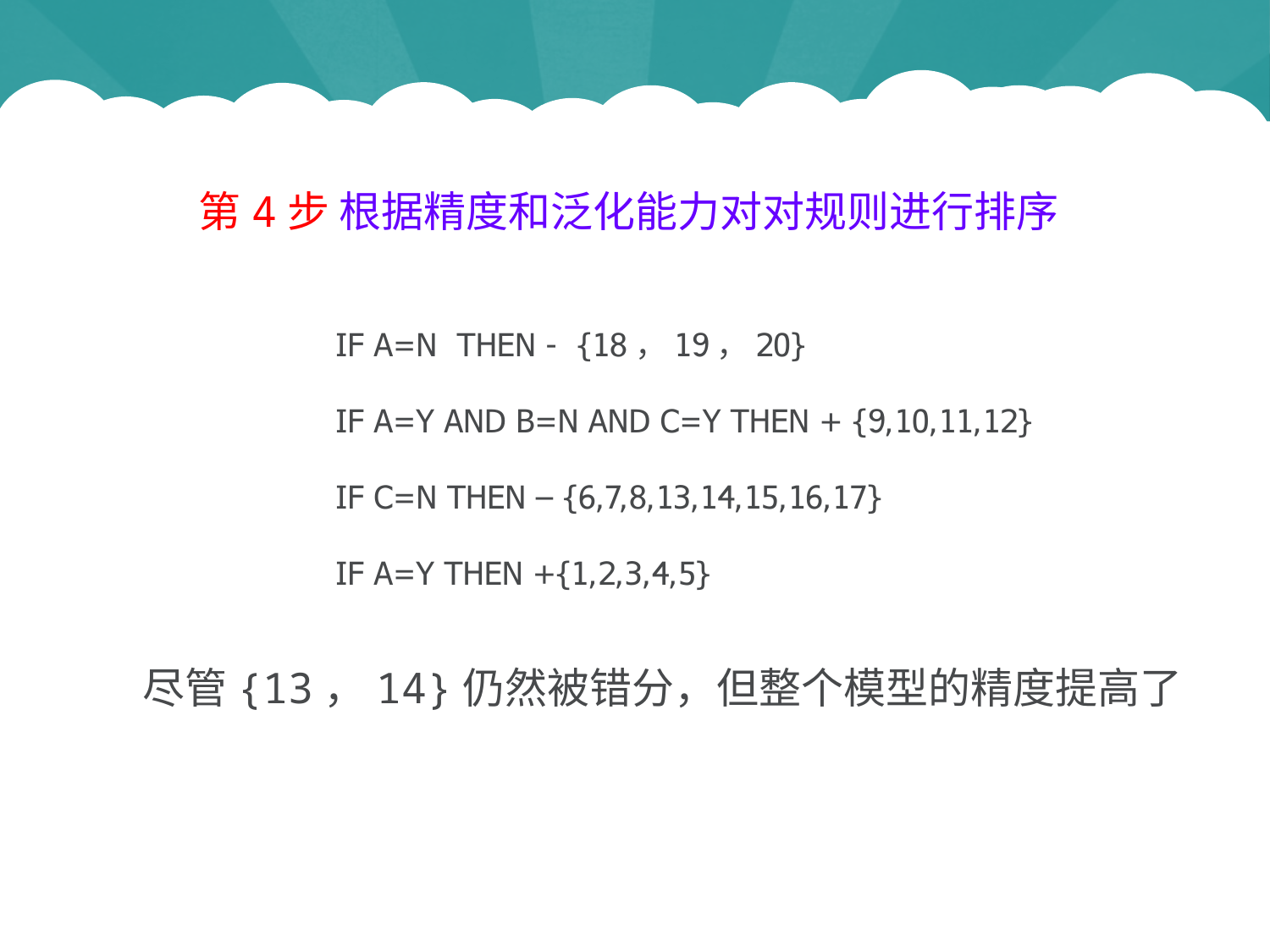

第4步 根据精度和泛化能力对对规则进行排序
 IF A=N  THEN -  {18，19，20}

 IF A=Y AND B=N AND C=Y THEN + {9,10,11,12}

 IF C=N THEN – {6,7,8,13,14,15,16,17}

 IF A=Y THEN +{1,2,3,4,5}
尽管{13，14}仍然被错分，但整个模型的精度提高了